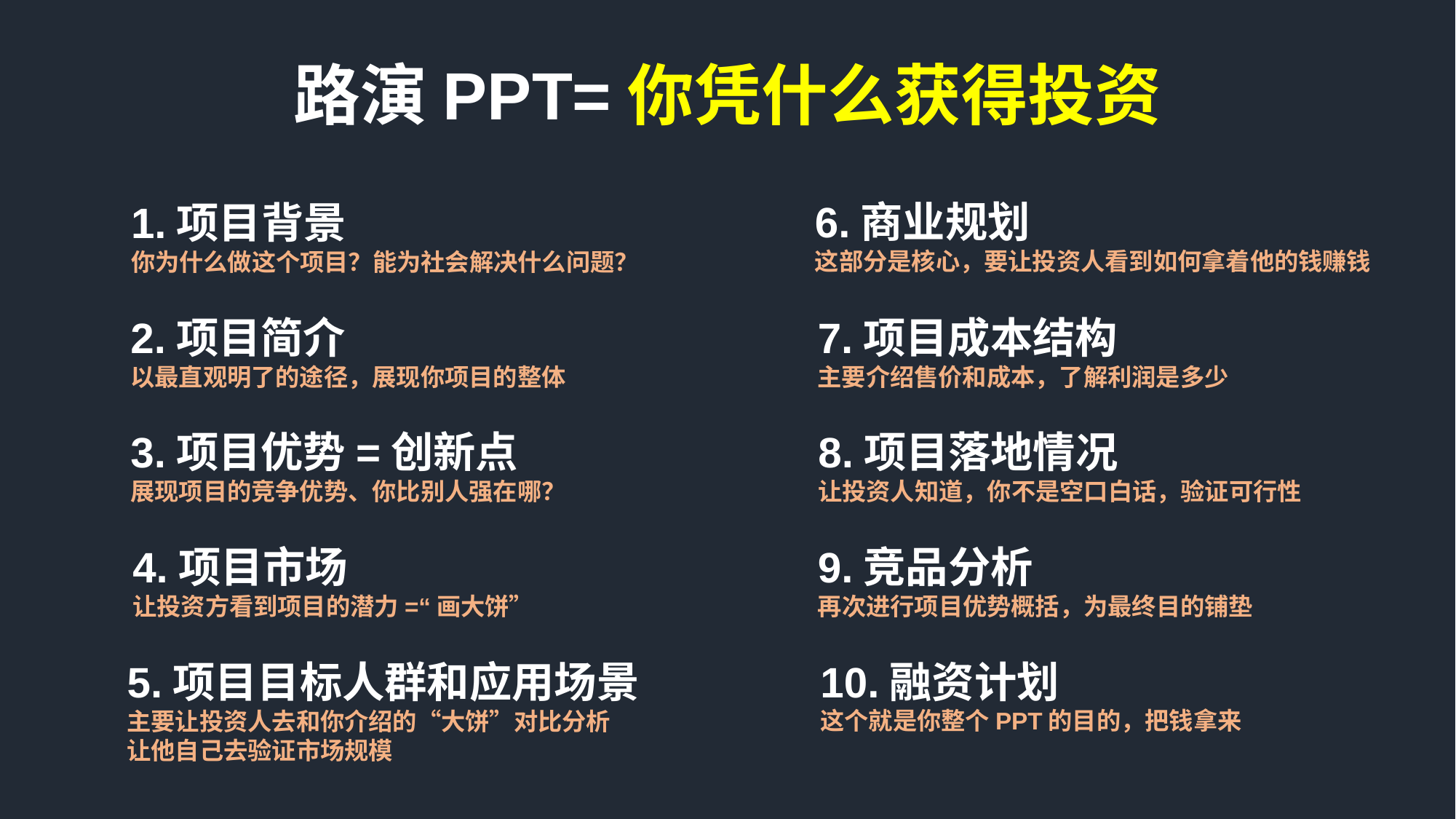

路演PPT=你凭什么获得投资
6.商业规划
这部分是核心，要让投资人看到如何拿着他的钱赚钱
1.项目背景
你为什么做这个项目？能为社会解决什么问题？
7.项目成本结构
主要介绍售价和成本，了解利润是多少
2.项目简介
以最直观明了的途径，展现你项目的整体
3.项目优势=创新点
展现项目的竞争优势、你比别人强在哪？
8.项目落地情况
让投资人知道，你不是空口白话，验证可行性
4.项目市场
让投资方看到项目的潜力=“画大饼”
9.竞品分析
再次进行项目优势概括，为最终目的铺垫
10.融资计划
这个就是你整个PPT的目的，把钱拿来
5.项目目标人群和应用场景
主要让投资人去和你介绍的“大饼”对比分析
让他自己去验证市场规模